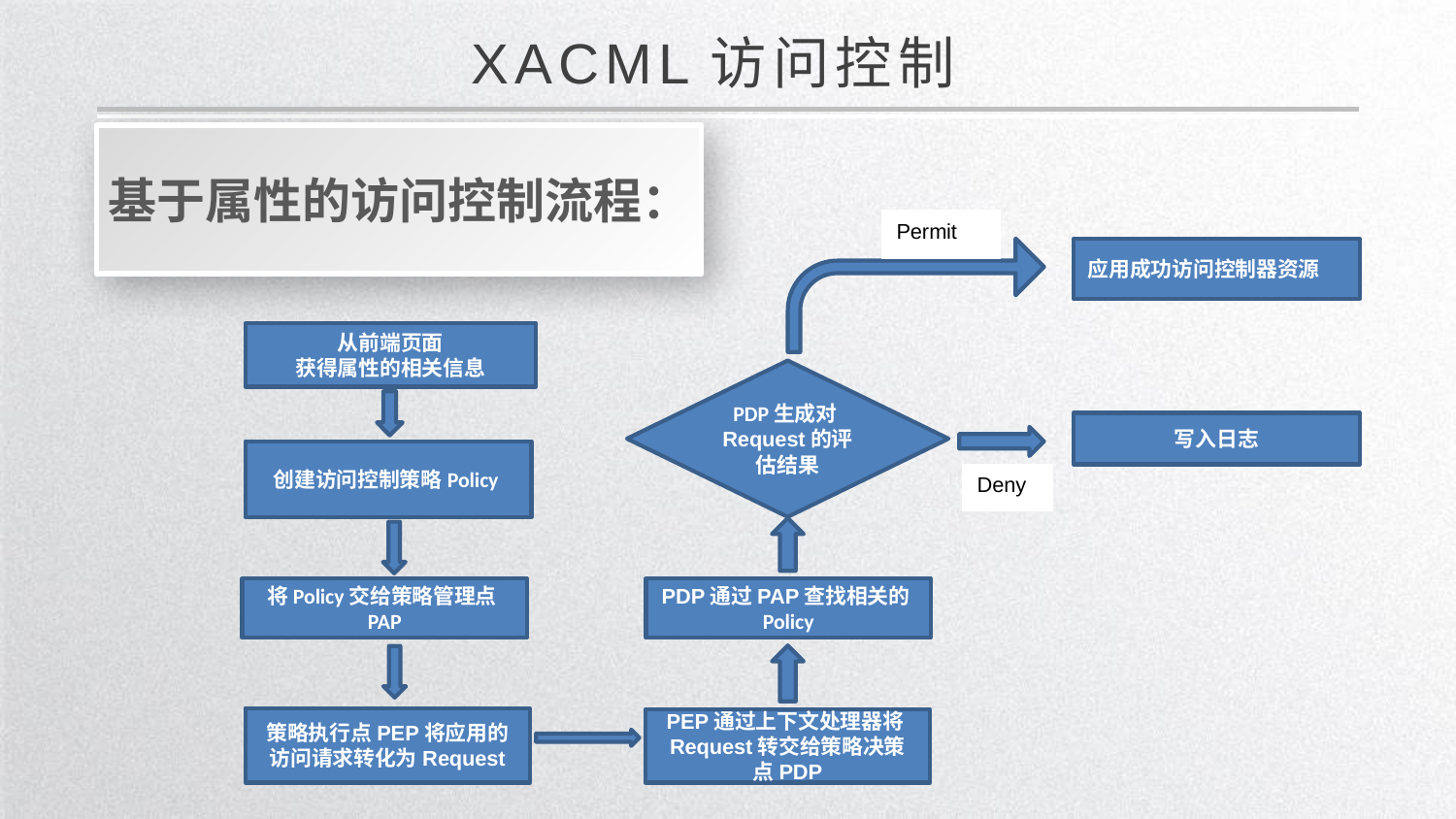

XACML访问控制
基于属性的访问控制流程：
Permit

应用成功访问控制器资源

从前端页面
获得属性的相关信息

写入日志

创建访问控制策略Policy
Deny

策略执行点PEP将应用的访问请求转化为Request

PDP生成对Request的评估结果

将Policy交给策略管理点PAP
PDP通过PAP查找相关的Policy

PEP通过上下文处理器将Request转交给策略决策点PDP